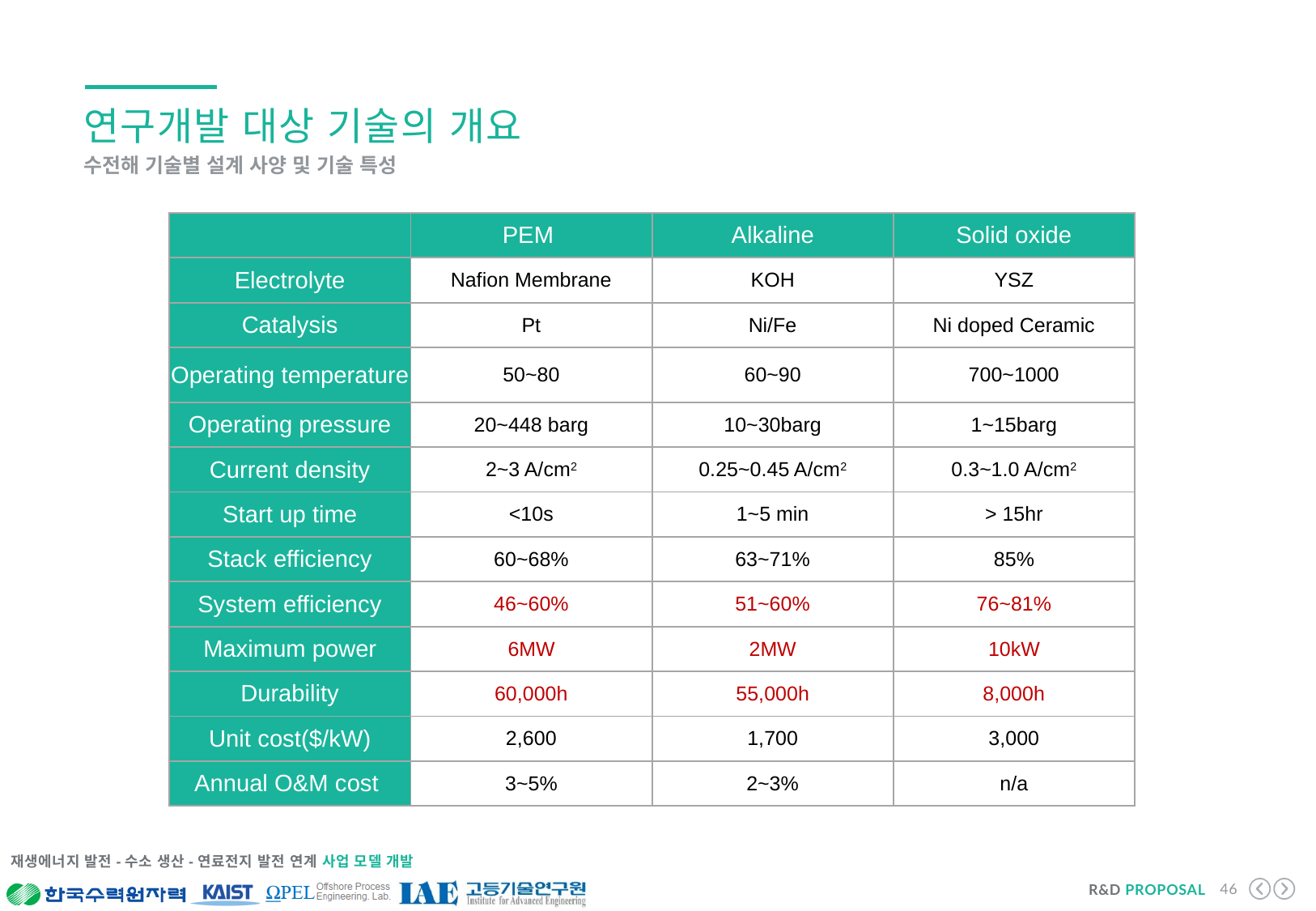

연구개발 대상 기술의 개요
수전해 기술별 설계 사양 및 기술 특성
|  | PEM | Alkaline | Solid oxide |
| --- | --- | --- | --- |
| Electrolyte | Nafion Membrane | KOH | YSZ |
| Catalysis | Pt | Ni/Fe | Ni doped Ceramic |
| Operating temperature | 50~80 | 60~90 | 700~1000 |
| Operating pressure | 20~448 barg | 10~30barg | 1~15barg |
| Current density | 2~3 A/cm2 | 0.25~0.45 A/cm2 | 0.3~1.0 A/cm2 |
| Start up time | <10s | 1~5 min | > 15hr |
| Stack efficiency | 60~68% | 63~71% | 85% |
| System efficiency | 46~60% | 51~60% | 76~81% |
| Maximum power | 6MW | 2MW | 10kW |
| Durability | 60,000h | 55,000h | 8,000h |
| Unit cost($/kW) | 2,600 | 1,700 | 3,000 |
| Annual O&M cost | 3~5% | 2~3% | n/a |